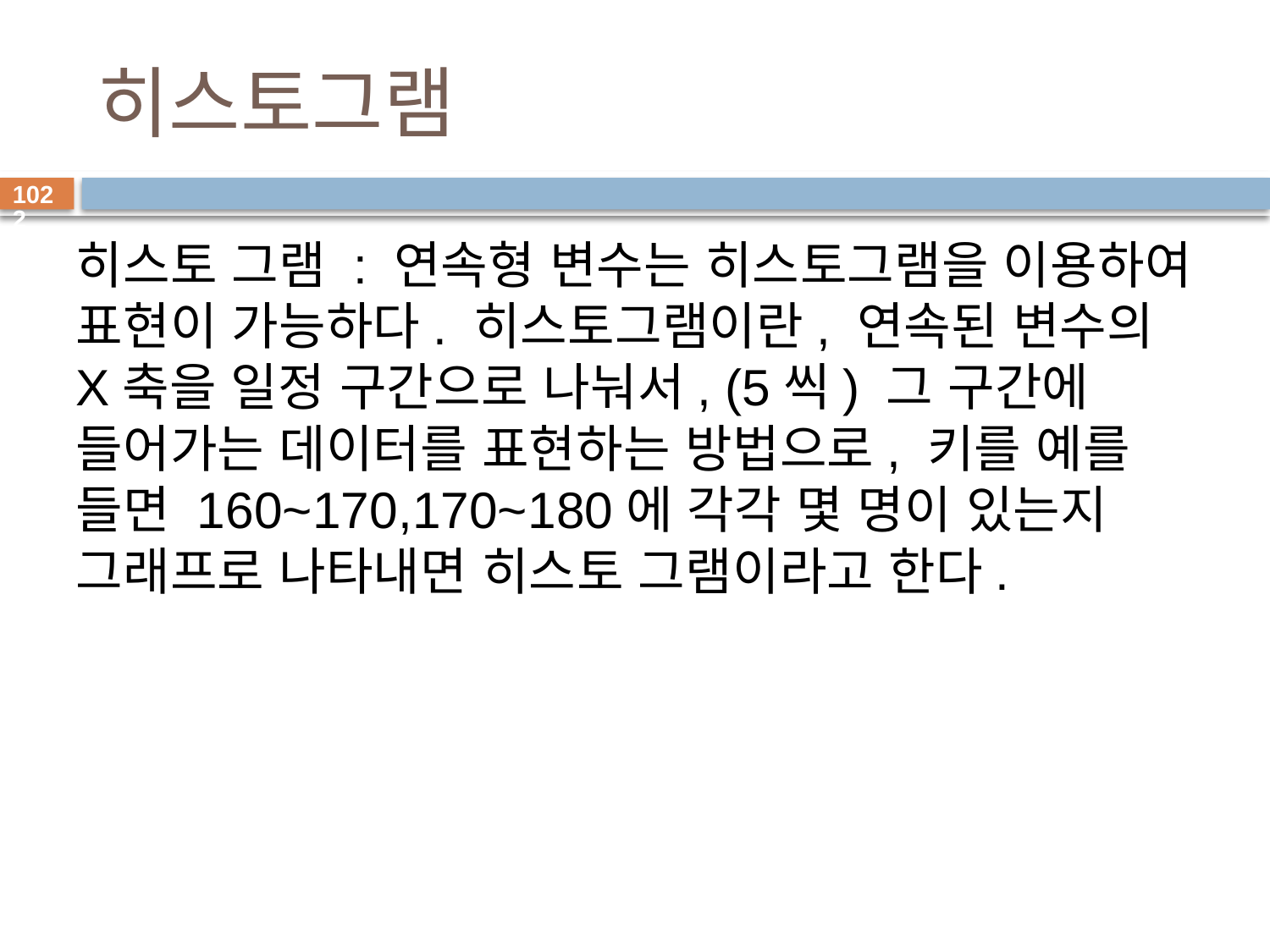

# 히스토그램
1022
히스토 그램 : 연속형 변수는 히스토그램을 이용하여 표현이 가능하다. 히스토그램이란, 연속된 변수의 X축을 일정 구간으로 나눠서, (5씩) 그 구간에 들어가는 데이터를 표현하는 방법으로, 키를 예를 들면 160~170,170~180에 각각 몇 명이 있는지 그래프로 나타내면 히스토 그램이라고 한다.